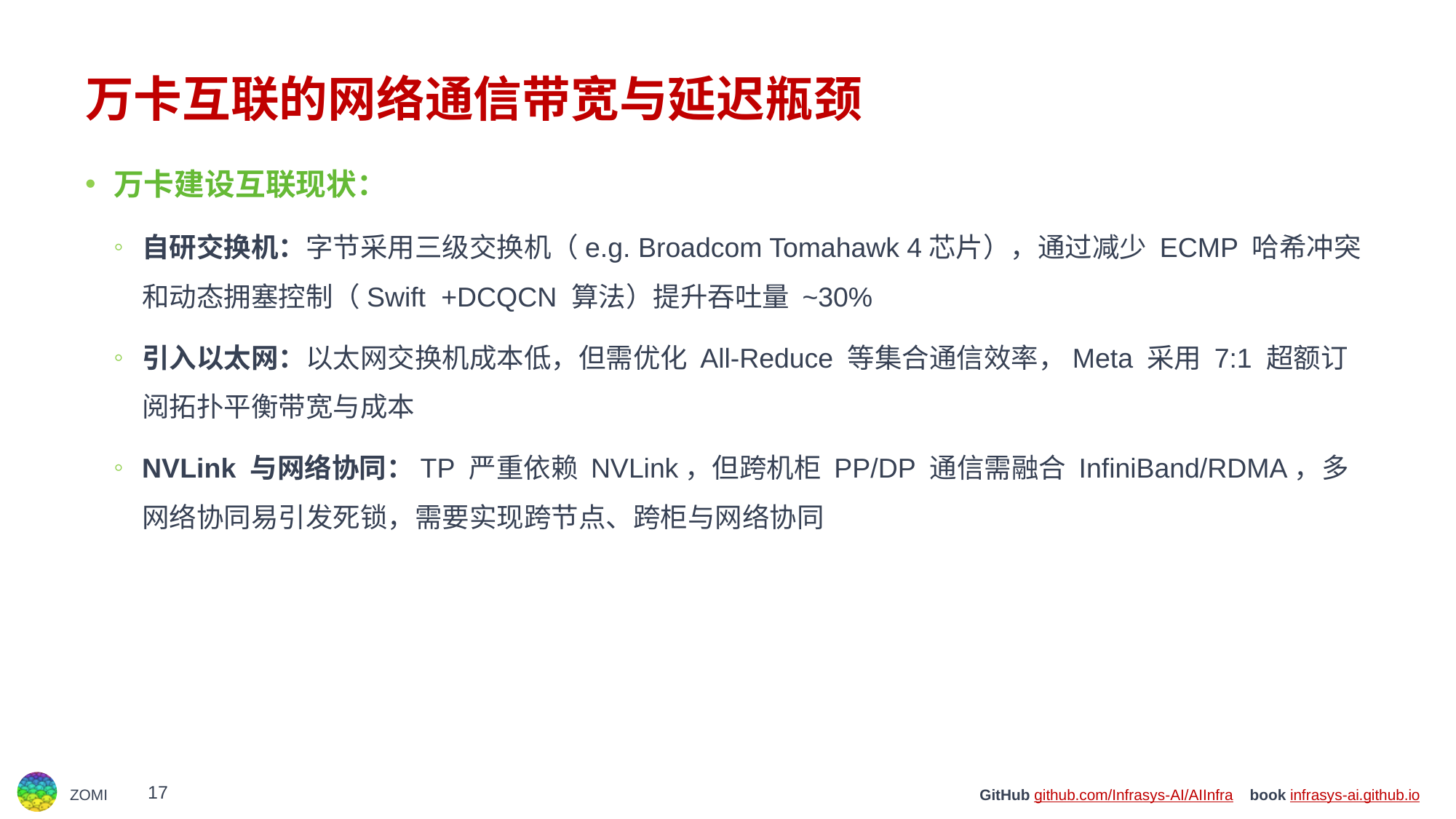

# 万卡互联的网络通信带宽与延迟瓶颈​
万卡建设互联现状：
自研交换机：字节采用三级交换机（e.g. Broadcom Tomahawk 4芯片），通过减少 ECMP 哈希冲突和动态拥塞控制（Swift  +DCQCN 算法）提升吞吐量 ~30%
引入​​以太网​​：以太网交换机成本低，但需优化 All-Reduce 等集合通信效率，Meta 采用 7:1 超额订阅拓扑平衡带宽与成本
NVLink 与网络协同​​：TP 严重依赖 NVLink，但跨机柜 PP/DP 通信需融合 InfiniBand/RDMA，多网络协同易引发死锁，需要实现跨节点、跨柜与网络协同